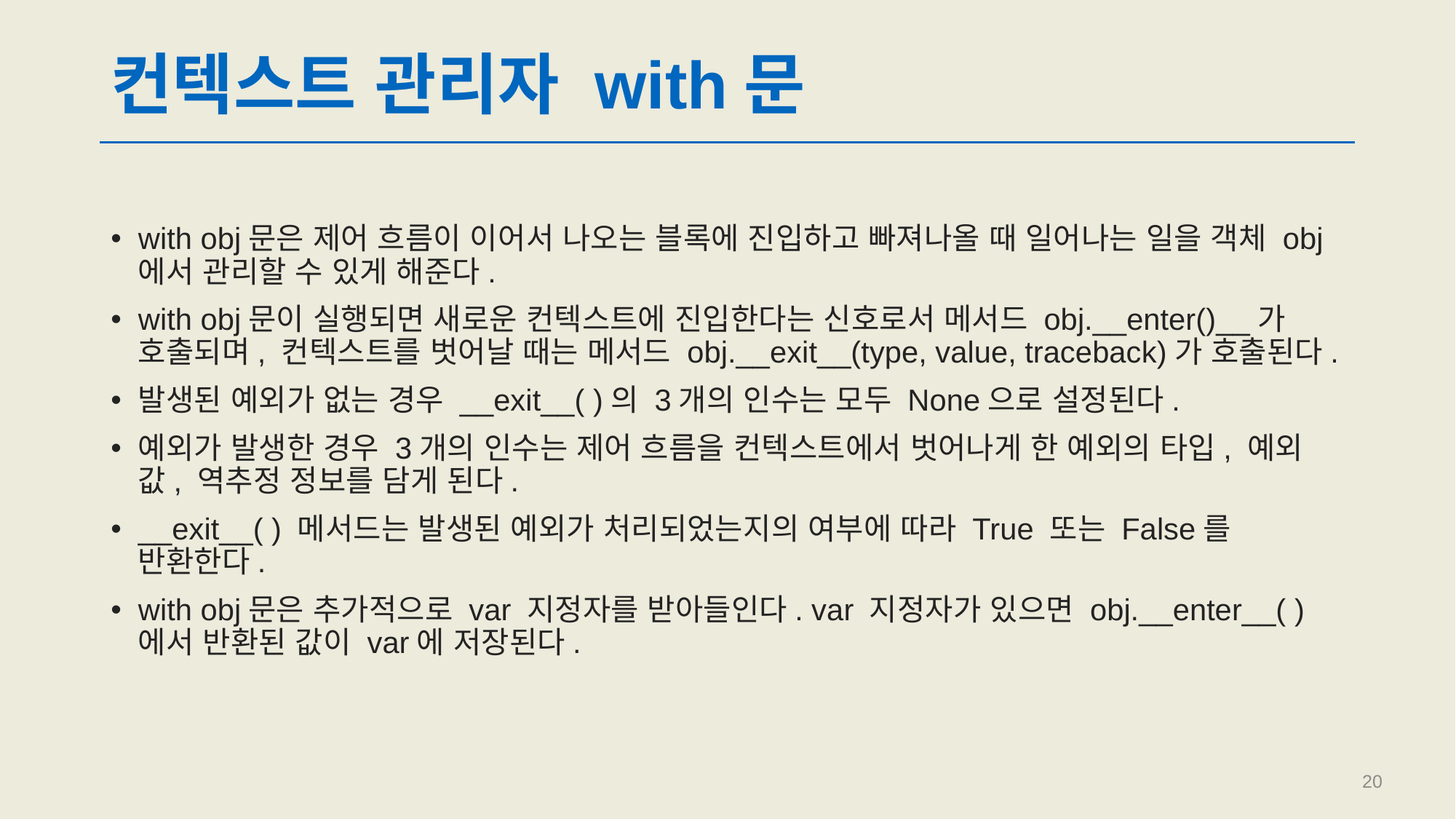

# 컨텍스트 관리자 with문
with obj문은 제어 흐름이 이어서 나오는 블록에 진입하고 빠져나올 때 일어나는 일을 객체 obj에서 관리할 수 있게 해준다.
with obj문이 실행되면 새로운 컨텍스트에 진입한다는 신호로서 메서드 obj.__enter()__가 호출되며, 컨텍스트를 벗어날 때는 메서드 obj.__exit__(type, value, traceback)가 호출된다.
발생된 예외가 없는 경우 __exit__( )의 3개의 인수는 모두 None으로 설정된다.
예외가 발생한 경우 3개의 인수는 제어 흐름을 컨텍스트에서 벗어나게 한 예외의 타입, 예외값, 역추정 정보를 담게 된다.
__exit__( ) 메서드는 발생된 예외가 처리되었는지의 여부에 따라 True 또는 False를 반환한다.
with obj문은 추가적으로 var 지정자를 받아들인다. var 지정자가 있으면 obj.__enter__( )에서 반환된 값이 var에 저장된다.
20